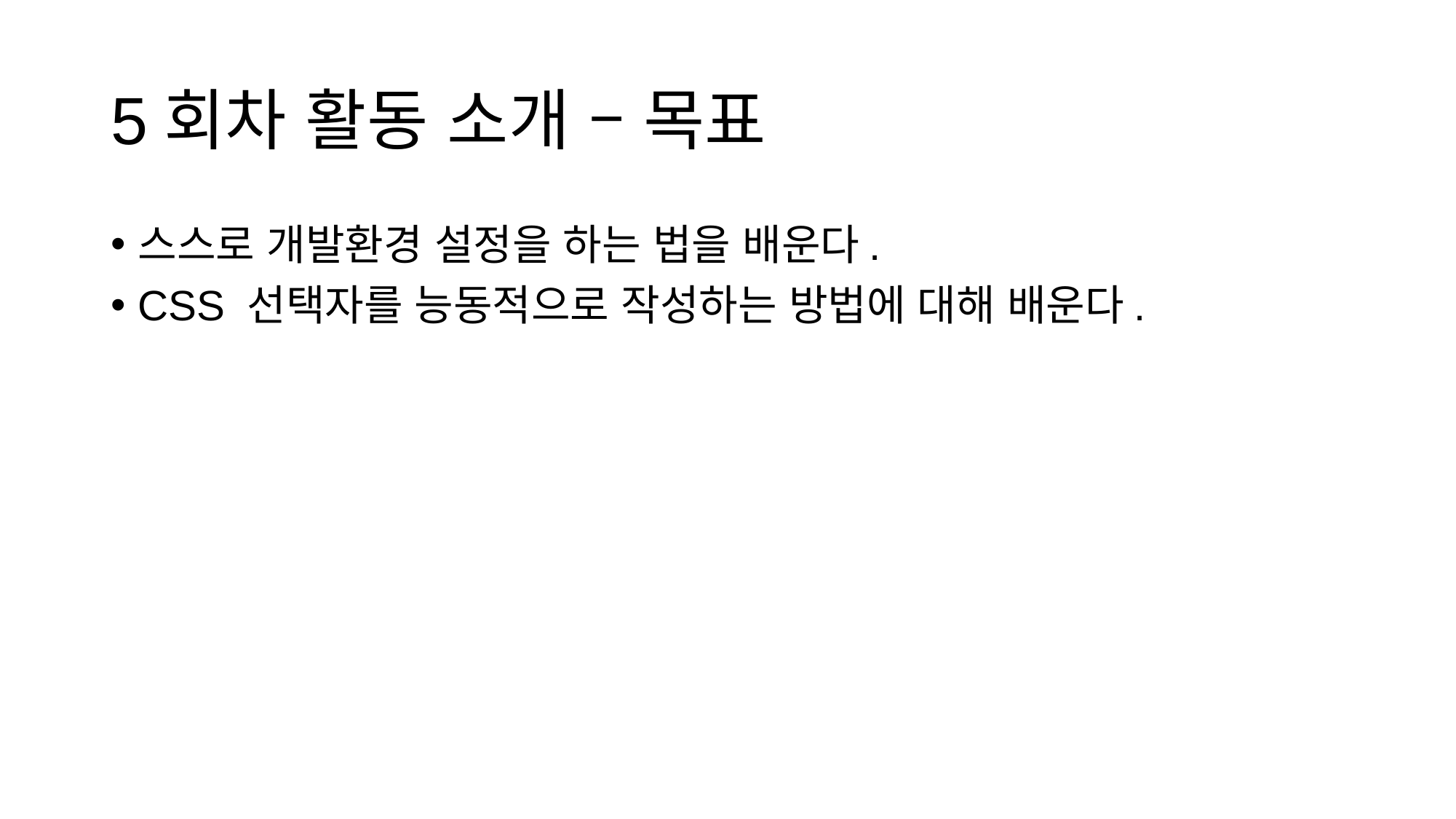

# 5회차 활동 소개 – 목표
스스로 개발환경 설정을 하는 법을 배운다.
CSS 선택자를 능동적으로 작성하는 방법에 대해 배운다.